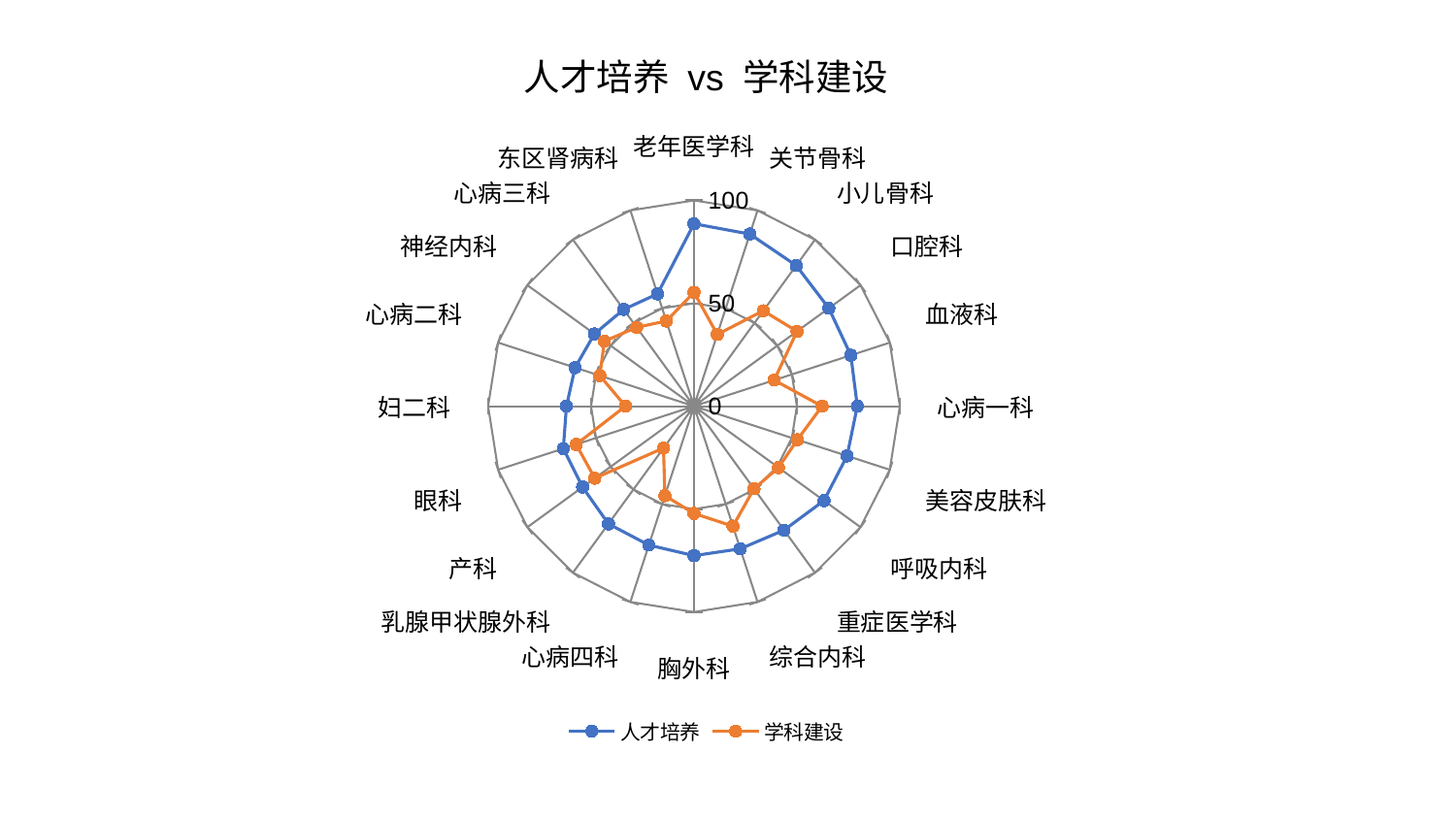

### Chart: 人才培养 vs 学科建设

| Category | 人才培养 | 学科建设 |
|---|---|---|
| 老年医学科 | 88.62706083143094 | 55.291338356841976 |
| 关节骨科 | 87.93327396862192 | 36.6740450961512 |
| 小儿骨科 | 84.5100403719927 | 57.309305388572255 |
| 口腔科 | 80.9762628489503 | 61.9030798908942 |
| 血液科 | 80.12924545529279 | 40.96453794325726 |
| 心病一科 | 79.3616434921442 | 62.24704046132542 |
| 美容皮肤科 | 78.21297559283151 | 52.83115757000792 |
| 呼吸内科 | 78.07417387151877 | 50.78156337925752 |
| 重症医学科 | 74.4405846431161 | 49.608033189635655 |
| 综合内科 | 72.88131108780657 | 61.313170988916134 |
| 胸外科 | 72.62113427701102 | 52.12157882384245 |
| 心病四科 | 70.96687763908174 | 45.70464772145087 |
| 乳腺甲状腺外科 | 70.67715390867072 | 25.159003340473358 |
| 产科 | 66.88000852996451 | 59.563598877898336 |
| 眼科 | 66.72569637139414 | 60.15846188799981 |
| 妇二科 | 61.93731307326373 | 33.24839473583331 |
| 心病二科 | 60.71941372793228 | 48.11571495026612 |
| 神经内科 | 59.77040027702577 | 53.74001249589174 |
| 心病三科 | 58.10938146584542 | 47.37678457350409 |
| 东区肾病科 | 57.35904603315578 | 43.50975517036145 |
102